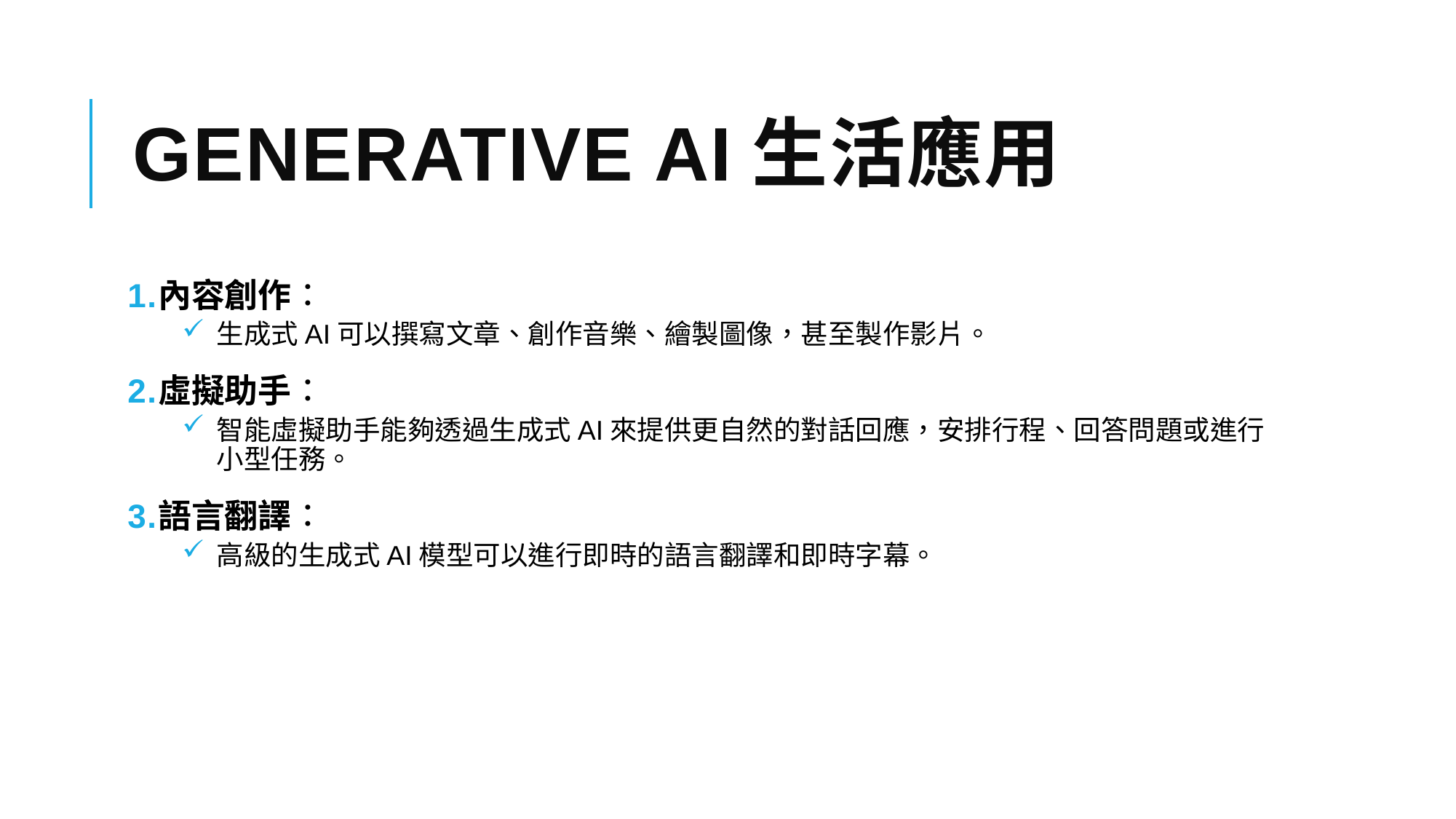

# Generative AI生活應用
內容創作：
生成式AI可以撰寫文章、創作音樂、繪製圖像，甚至製作影片。
虛擬助手：
智能虛擬助手能夠透過生成式AI來提供更自然的對話回應，安排行程、回答問題或進行小型任務。
語言翻譯：
高級的生成式AI模型可以進行即時的語言翻譯和即時字幕。